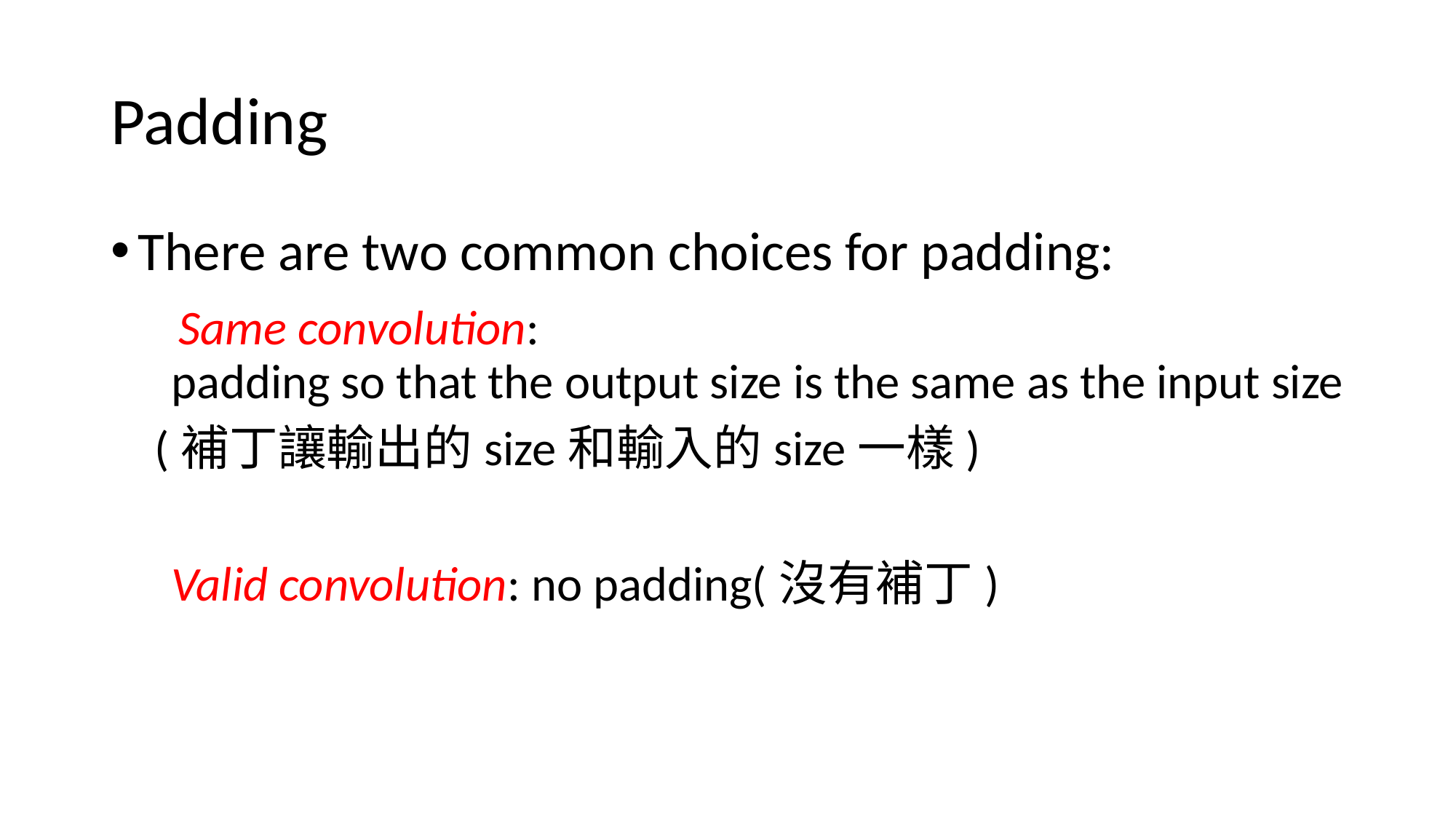

# Padding
There are two common choices for padding:
　Same convolution:
　padding so that the output size is the same as the input size
    (補丁讓輸出的size和輸入的size一樣)

　Valid convolution: no padding(沒有補丁)